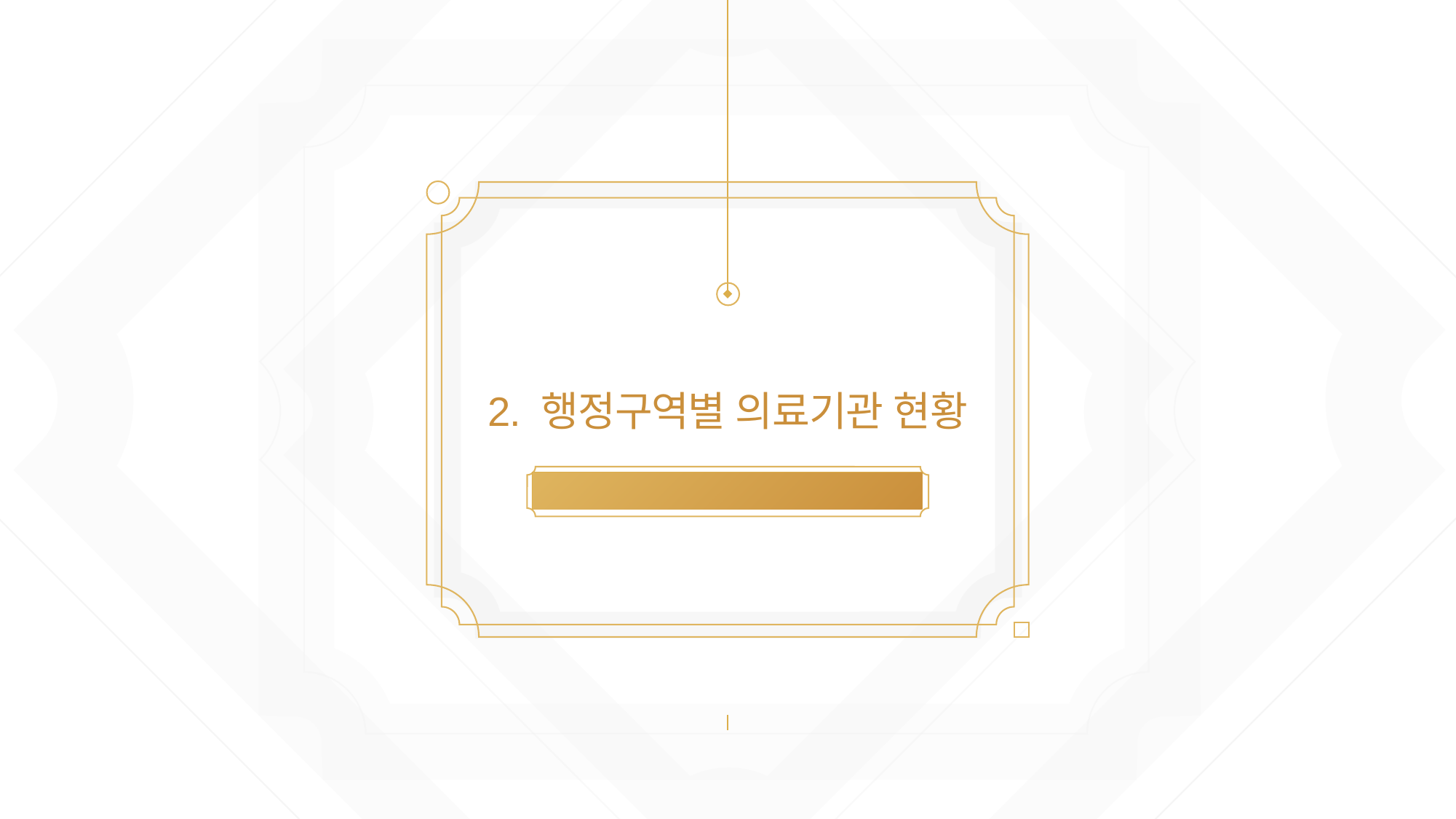

# 2. 행정구역별 의료기관 현황
Part 3 빅데이터 분석 – 지리 정보 분석